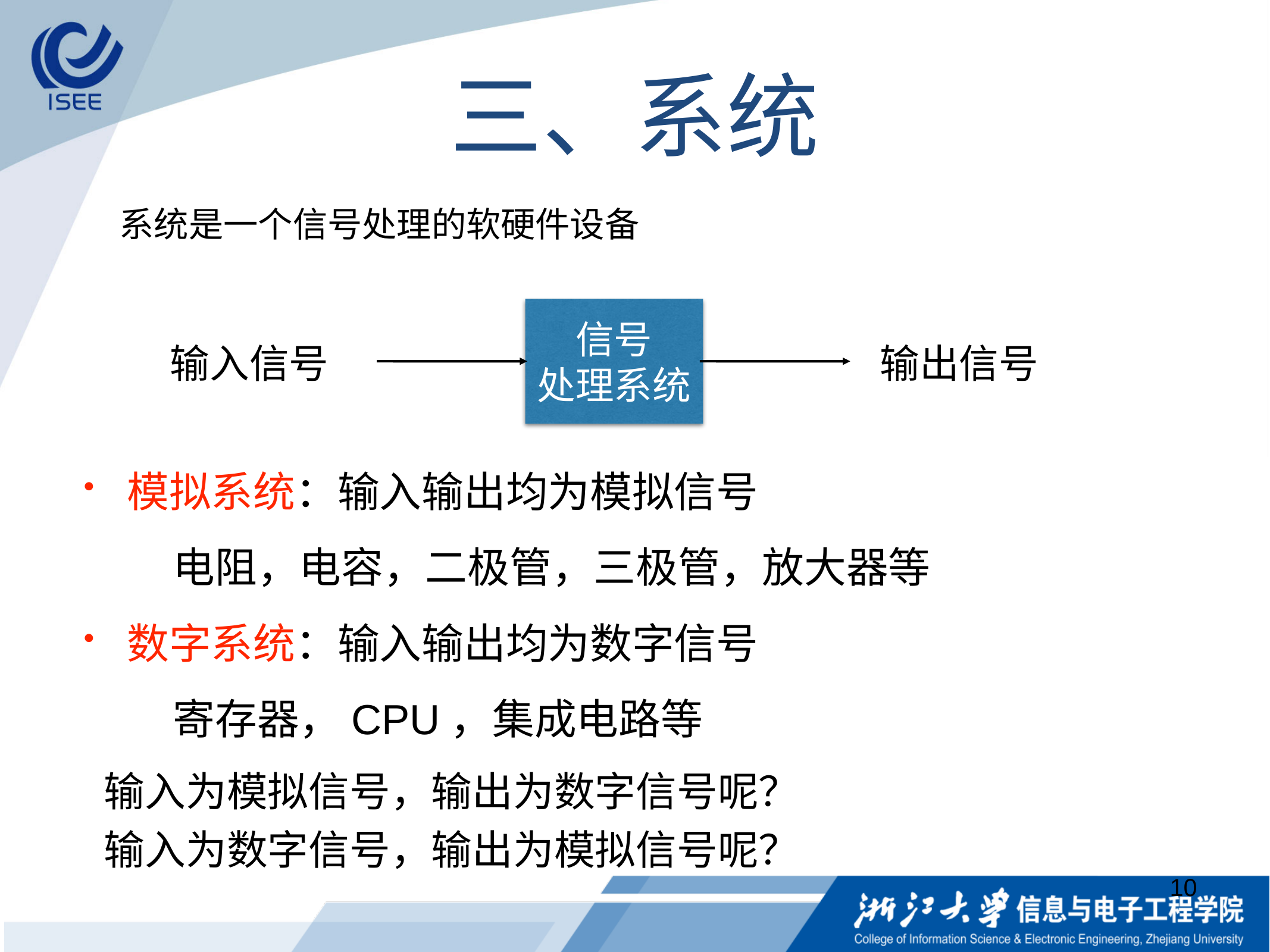

# 三、系统
系统是一个信号处理的软硬件设备
信号
处理系统

输入信号
输出信号
模拟系统：输入输出均为模拟信号
电阻，电容，二极管，三极管，放大器等
数字系统：输入输出均为数字信号
寄存器，CPU，集成电路等
输入为模拟信号，输出为数字信号呢？
输入为数字信号，输出为模拟信号呢？
10